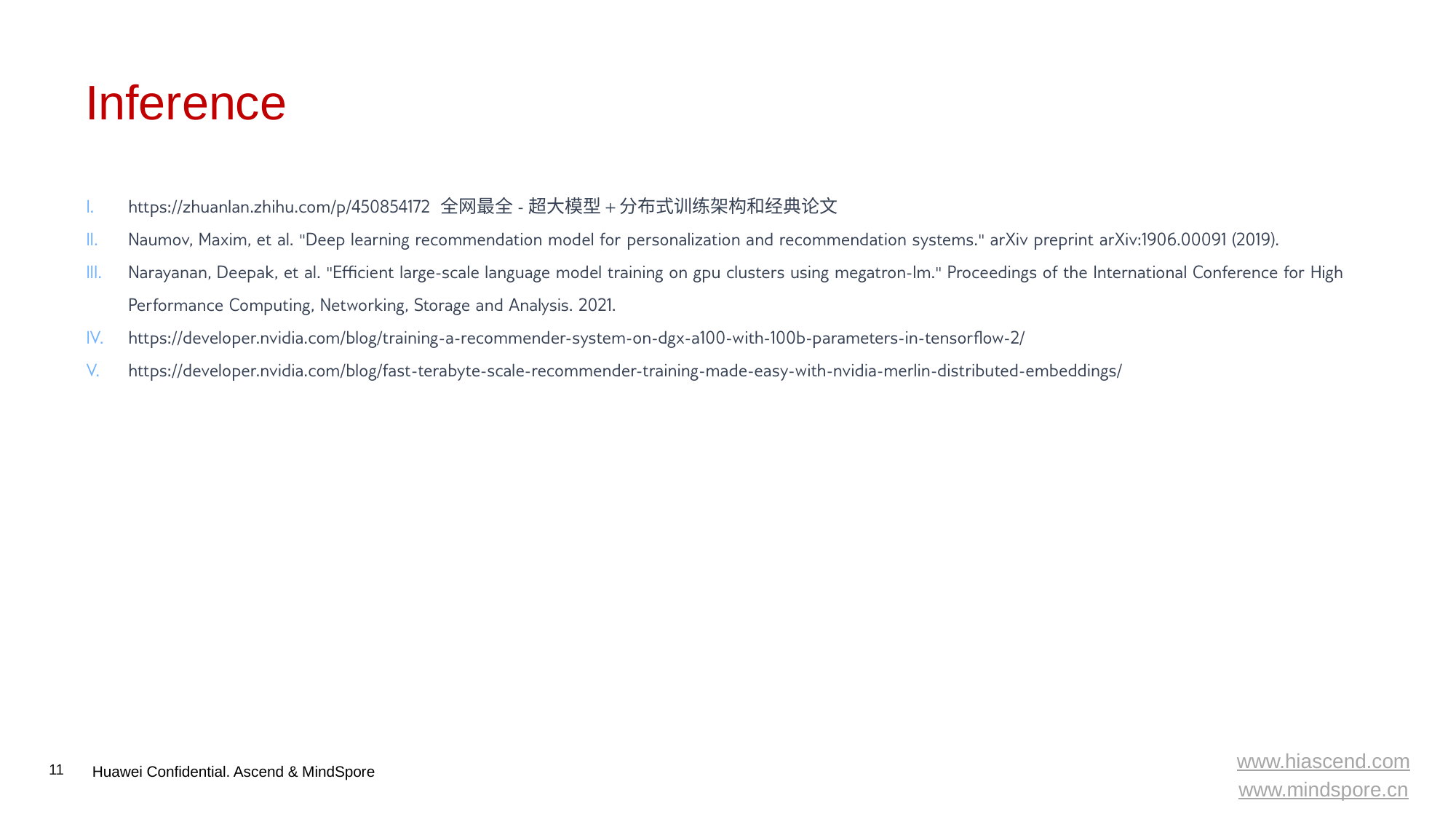

# Inference
https://zhuanlan.zhihu.com/p/450854172 全网最全-超大模型+分布式训练架构和经典论文
Naumov, Maxim, et al. "Deep learning recommendation model for personalization and recommendation systems." arXiv preprint arXiv:1906.00091 (2019).
Narayanan, Deepak, et al. "Efficient large-scale language model training on gpu clusters using megatron-lm." Proceedings of the International Conference for High Performance Computing, Networking, Storage and Analysis. 2021.
https://developer.nvidia.com/blog/training-a-recommender-system-on-dgx-a100-with-100b-parameters-in-tensorflow-2/
https://developer.nvidia.com/blog/fast-terabyte-scale-recommender-training-made-easy-with-nvidia-merlin-distributed-embeddings/